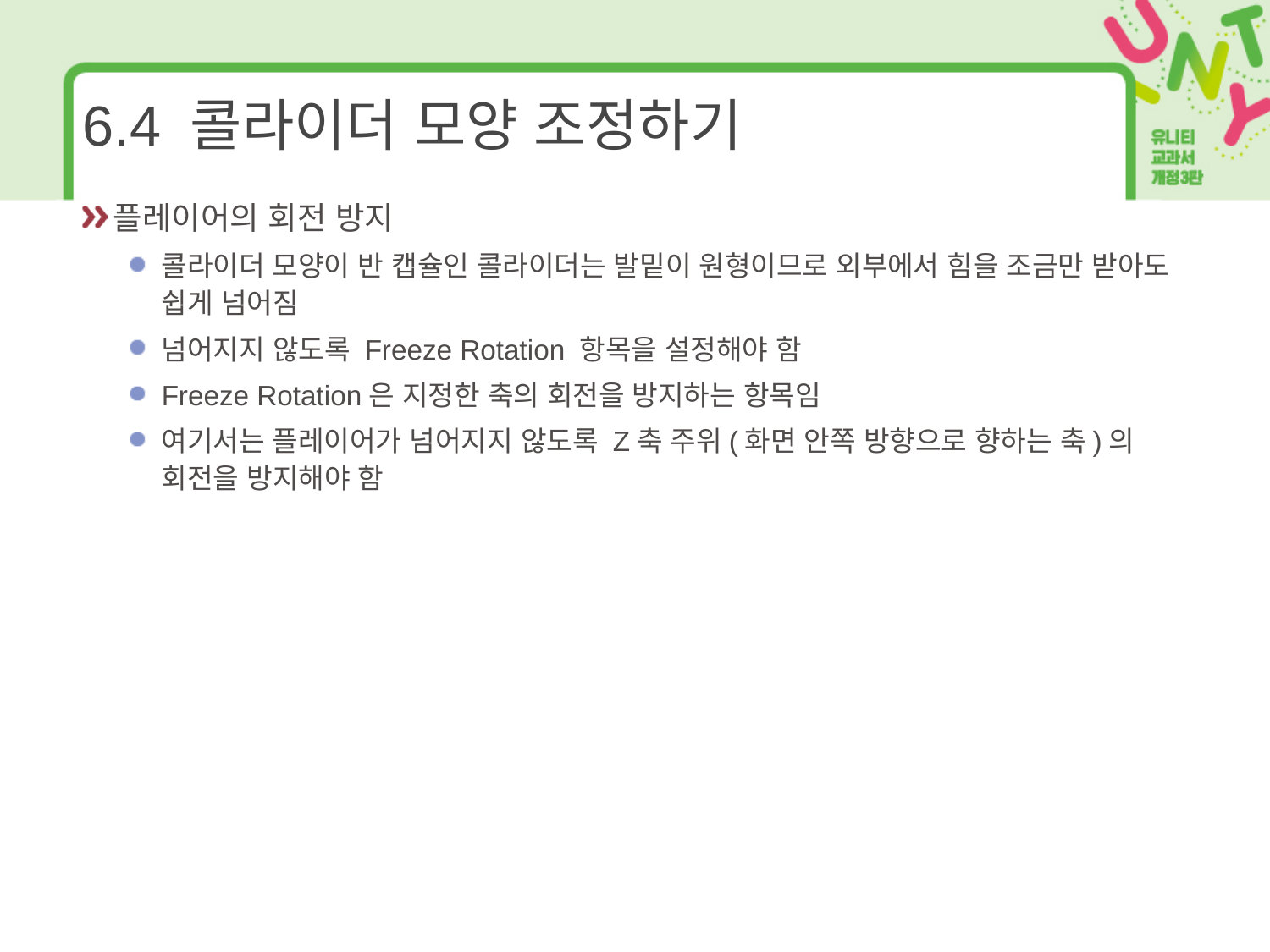

# 6.4 콜라이더 모양 조정하기
플레이어의 회전 방지
콜라이더 모양이 반 캡슐인 콜라이더는 발밑이 원형이므로 외부에서 힘을 조금만 받아도 쉽게 넘어짐
넘어지지 않도록 Freeze Rotation 항목을 설정해야 함
Freeze Rotation은 지정한 축의 회전을 방지하는 항목임
여기서는 플레이어가 넘어지지 않도록 Z축 주위(화면 안쪽 방향으로 향하는 축)의 회전을 방지해야 함